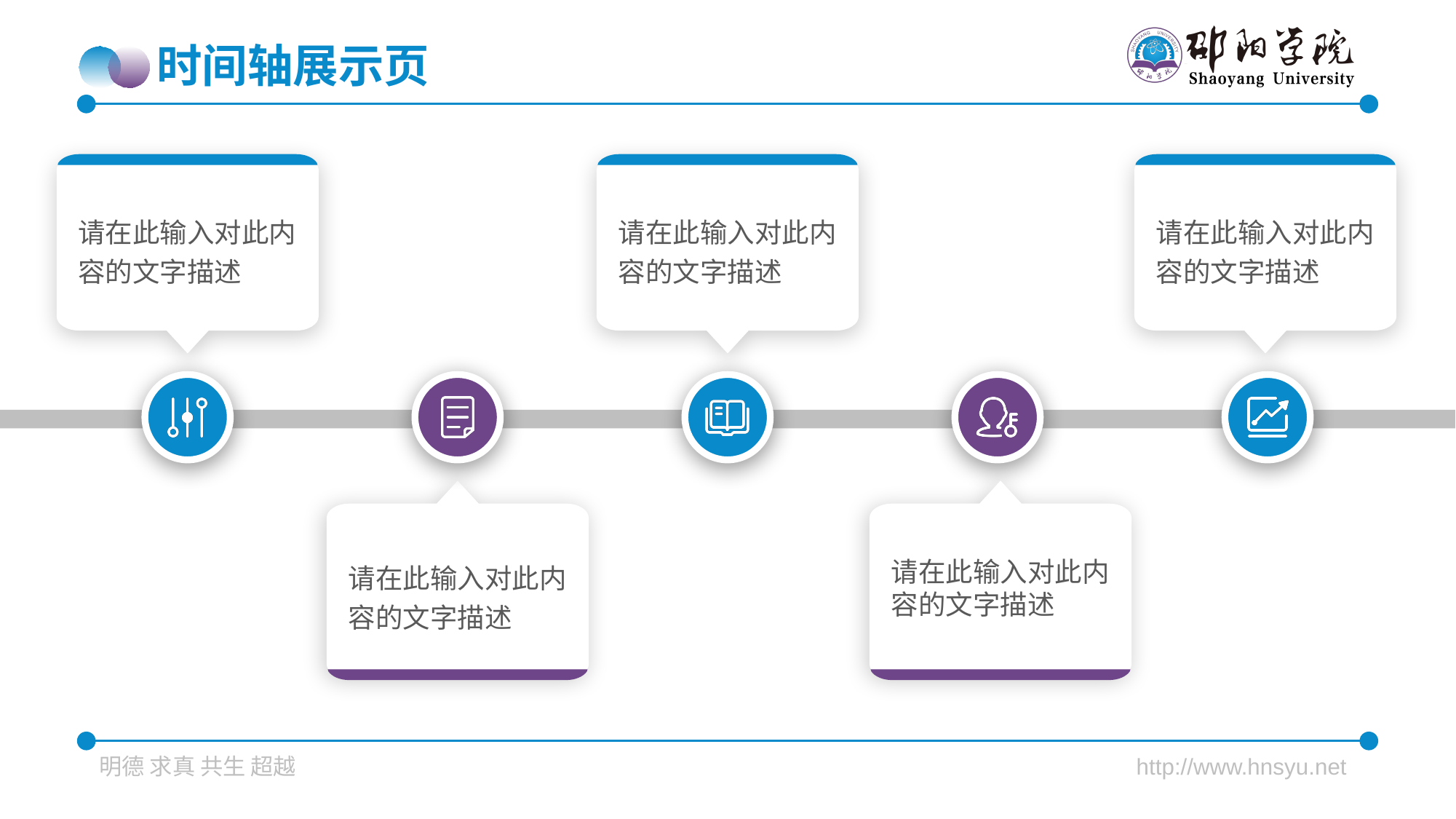

时间轴展示页
请在此输入对此内容的文字描述
请在此输入对此内容的文字描述
请在此输入对此内容的文字描述
请在此输入对此内容的文字描述
请在此输入对此内容的文字描述